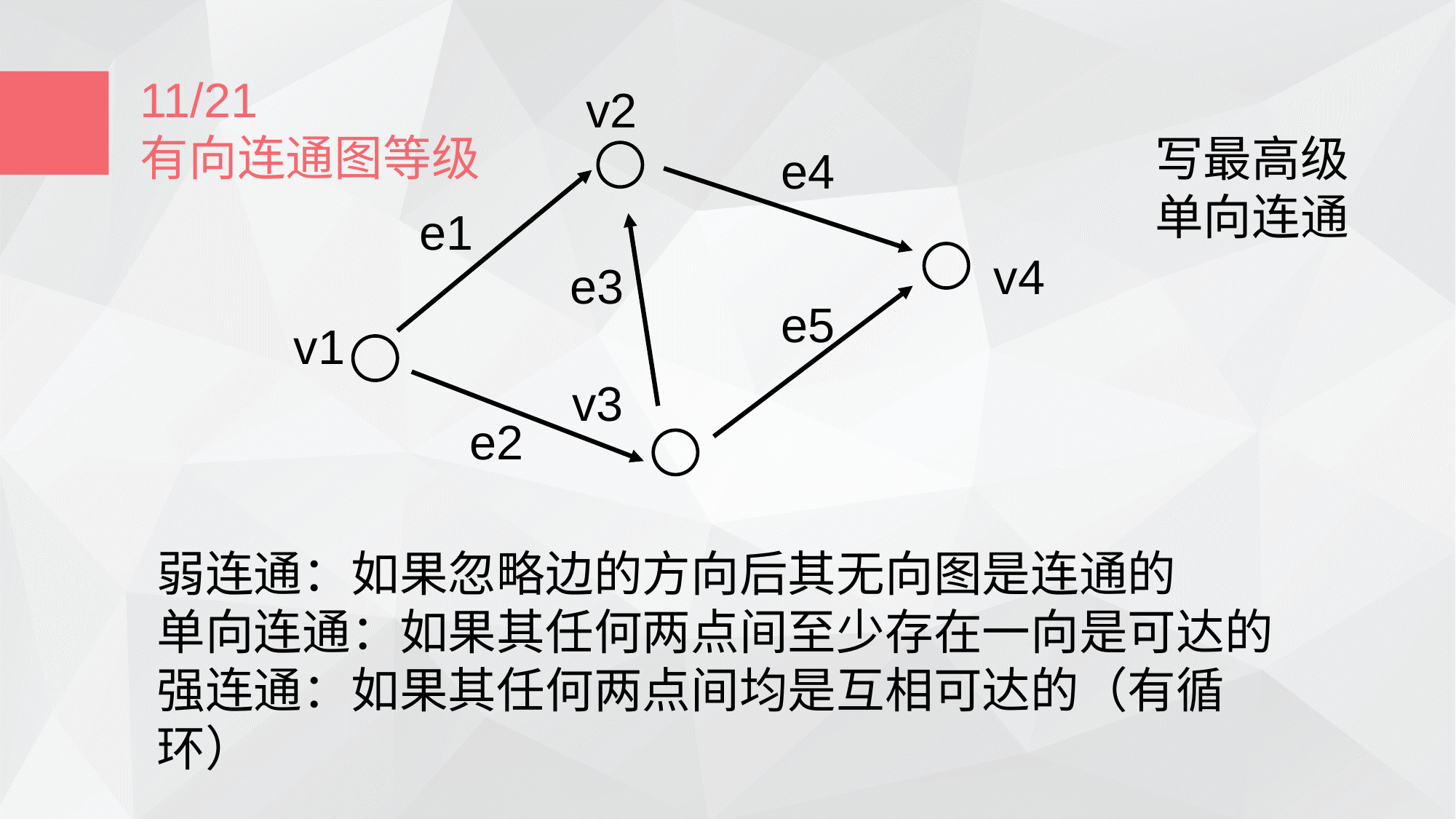

11/21
有向连通图等级

v2
e4

e1
v4

e3
e5
v1

v3
e2

写最高级
单向连通
弱连通：如果忽略边的方向后其无向图是连通的
单向连通：如果其任何两点间至少存在一向是可达的
强连通：如果其任何两点间均是互相可达的（有循环）